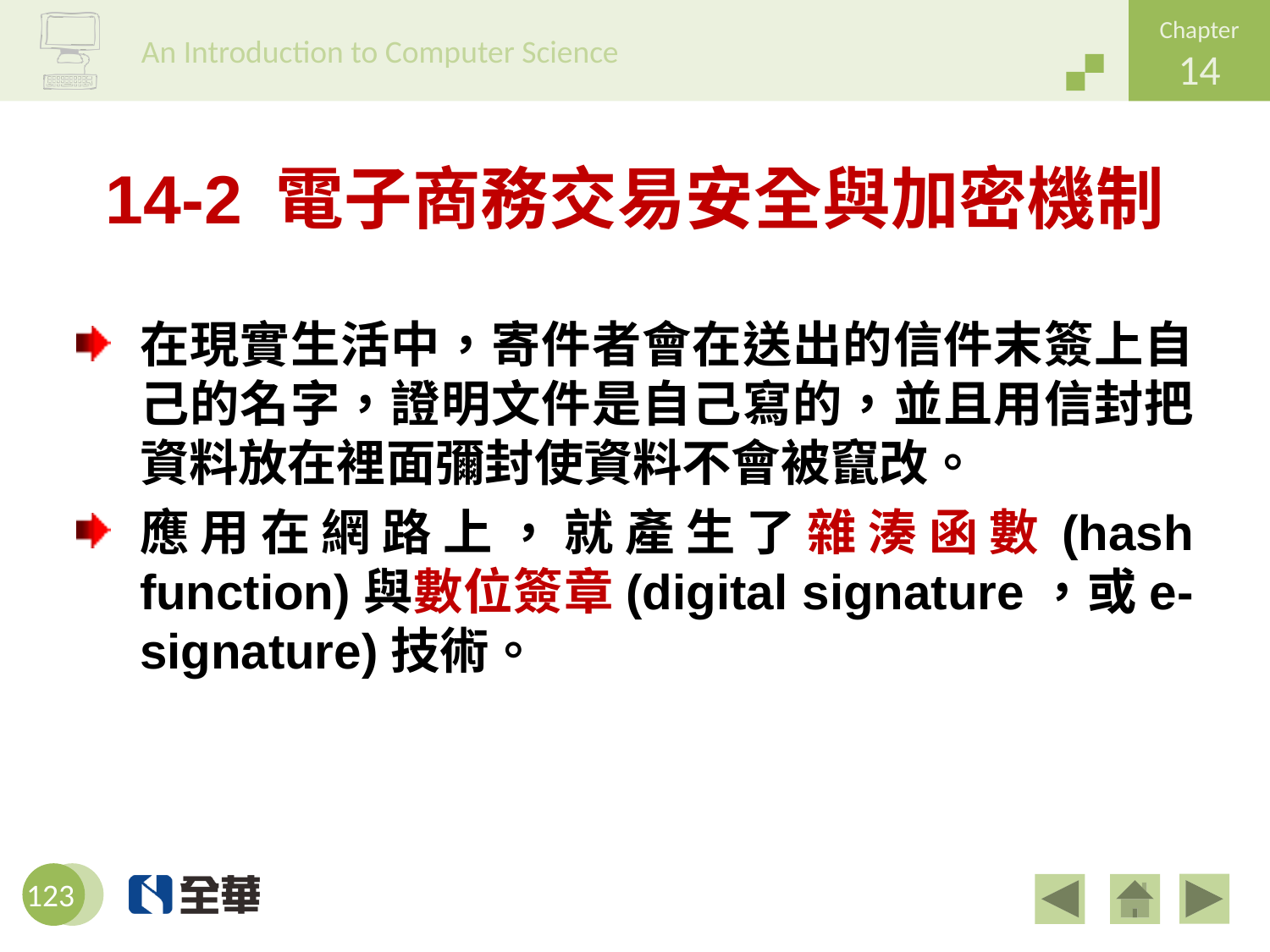

# 14-2 電子商務交易安全與加密機制
在現實生活中，寄件者會在送出的信件末簽上自己的名字，證明文件是自己寫的，並且用信封把資料放在裡面彌封使資料不會被竄改。
應用在網路上，就產生了雜湊函數(hash function)與數位簽章(digital signature，或e-signature)技術。